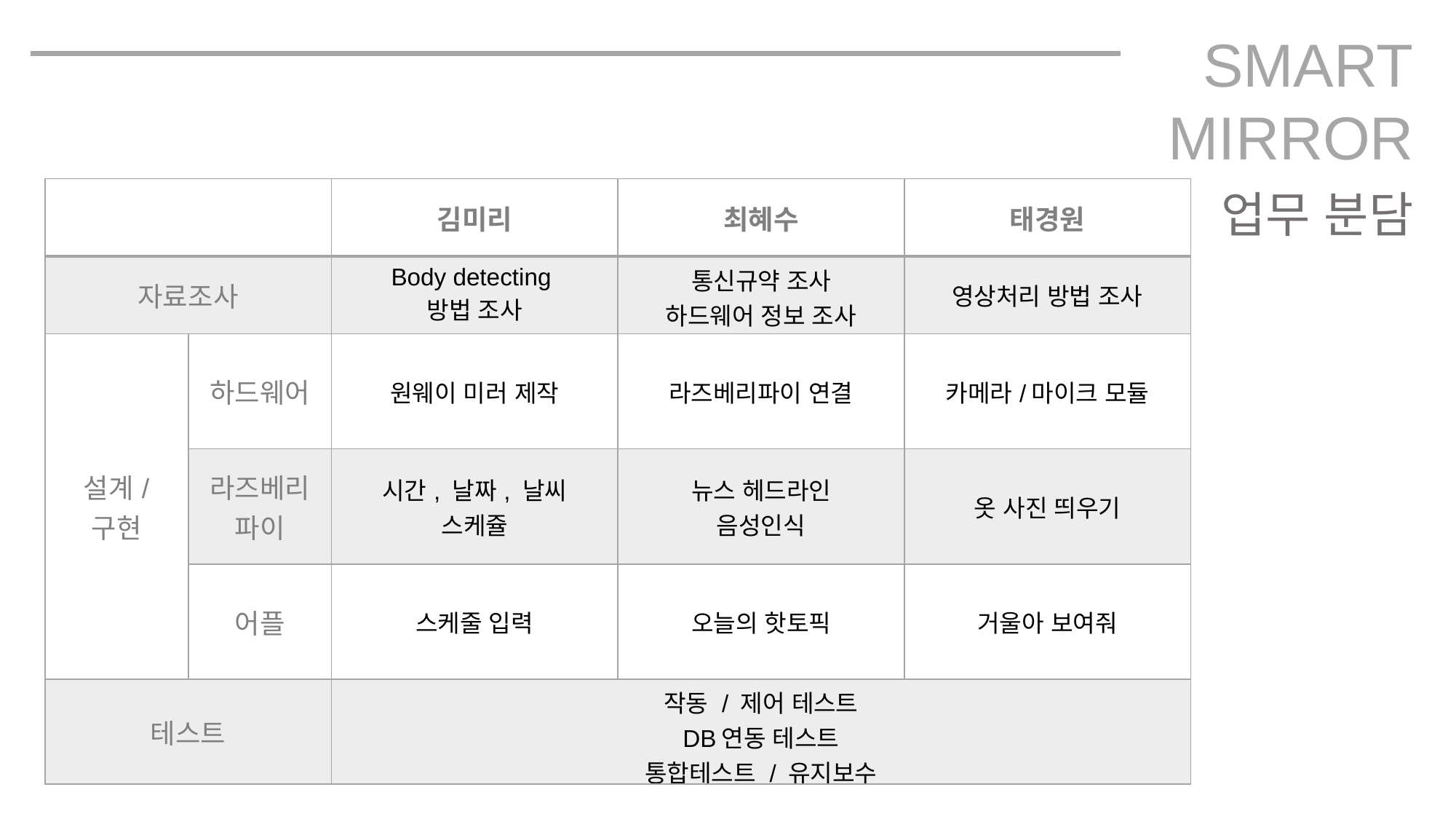

SMART
MIRROR
업무 분담
|  |  | 김미리 | 최혜수 | 태경원 |
| --- | --- | --- | --- | --- |
| 자료조사 |  | Body detecting 방법 조사 | 통신규약 조사 하드웨어 정보 조사 | 영상처리 방법 조사 |
| 설계/ 구현 | 하드웨어 | 원웨이 미러 제작 | 라즈베리파이 연결 | 카메라/마이크 모듈 |
|  | 라즈베리파이 | 시간, 날짜, 날씨 스케쥴 | 뉴스 헤드라인 음성인식 | 옷 사진 띄우기 |
|  | 어플 | 스케줄 입력 | 오늘의 핫토픽 | 거울아 보여줘 |
| 테스트 |  | 작동 / 제어 테스트 DB연동 테스트 통합테스트 / 유지보수 |  |  |